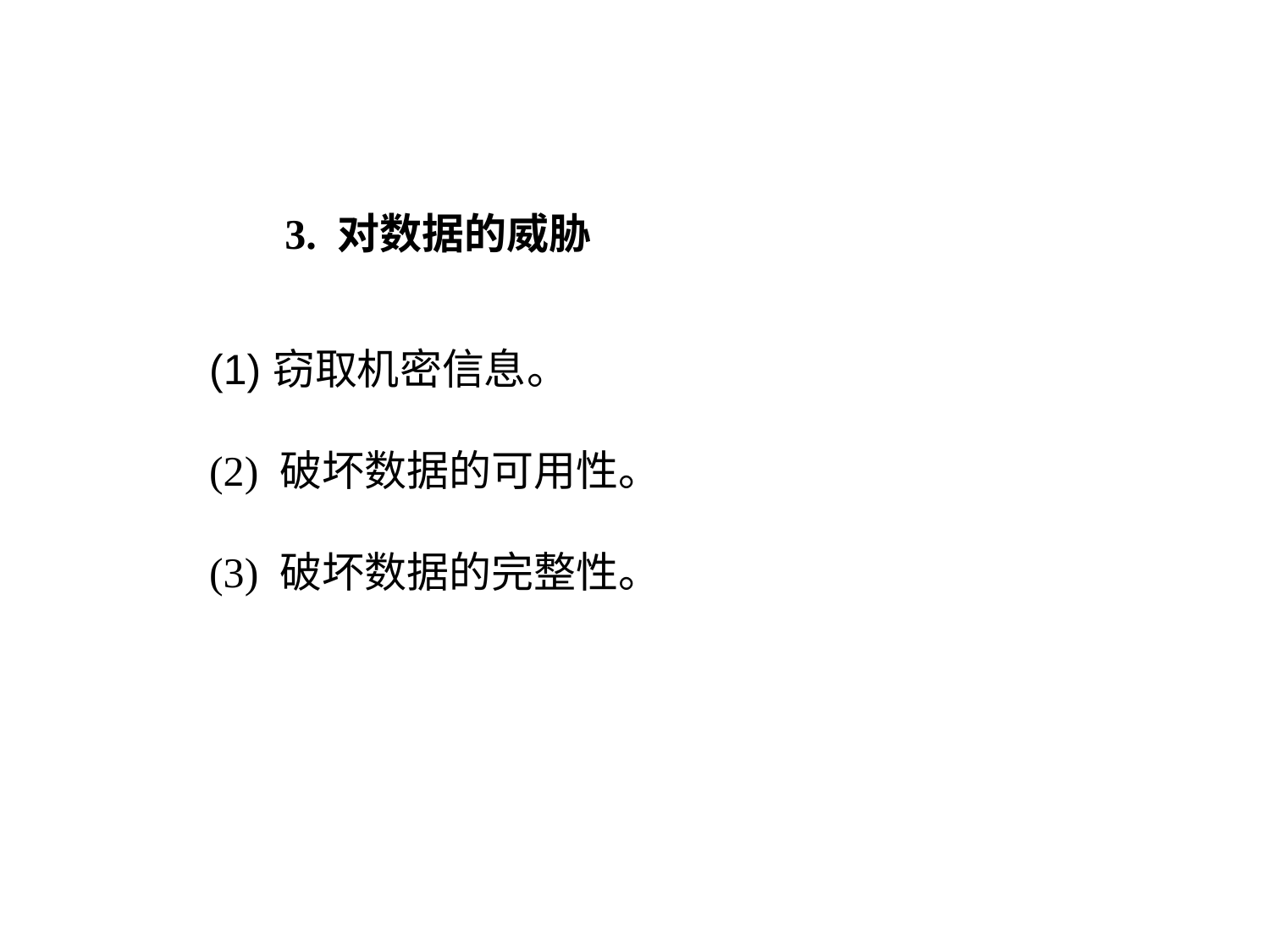

3. 对数据的威胁
窃取机密信息。
(2) 破坏数据的可用性。
(3) 破坏数据的完整性。